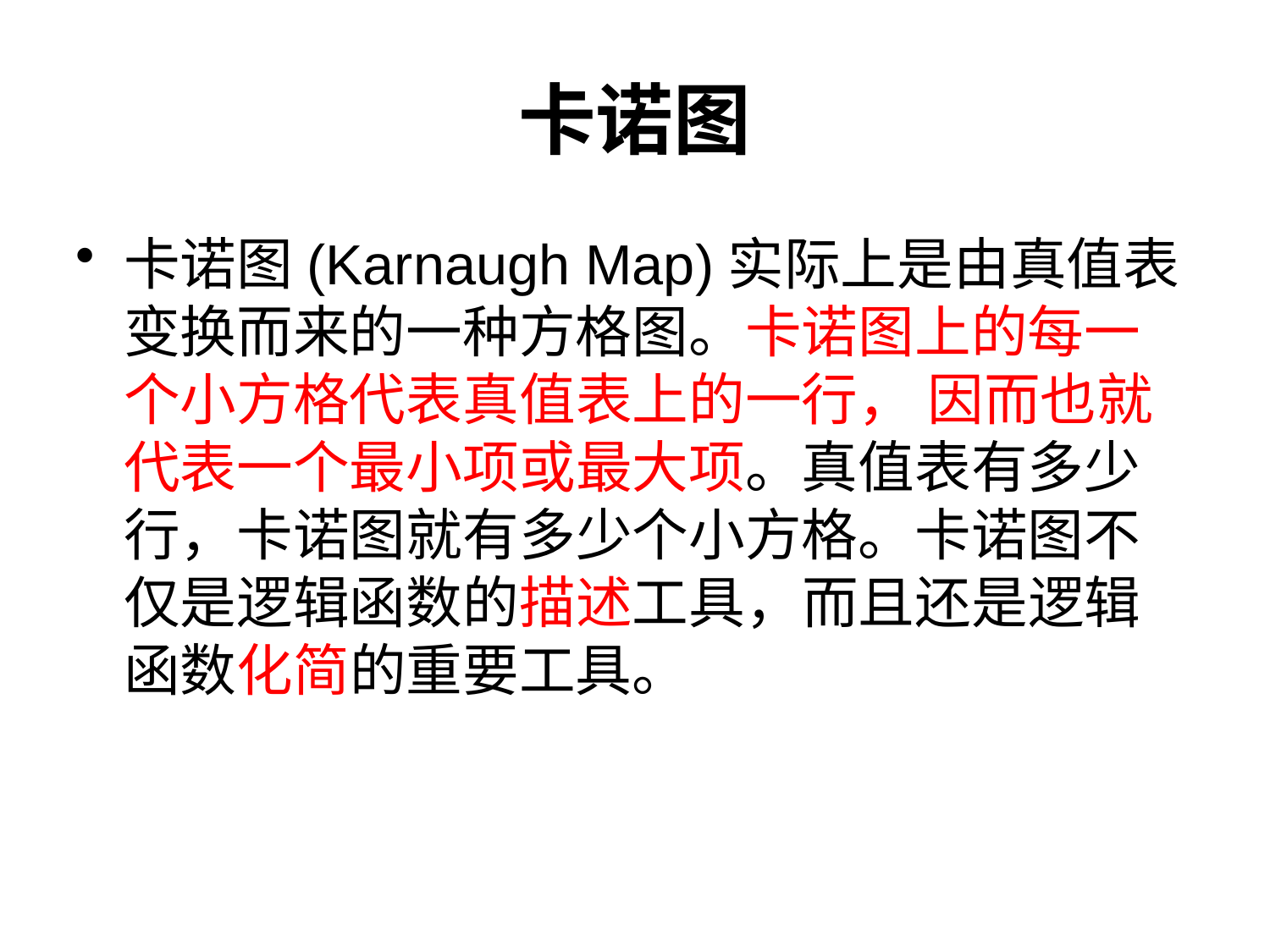

# 卡诺图
卡诺图(Karnaugh Map)实际上是由真值表变换而来的一种方格图。卡诺图上的每一个小方格代表真值表上的一行， 因而也就代表一个最小项或最大项。真值表有多少行，卡诺图就有多少个小方格。卡诺图不仅是逻辑函数的描述工具，而且还是逻辑函数化简的重要工具。